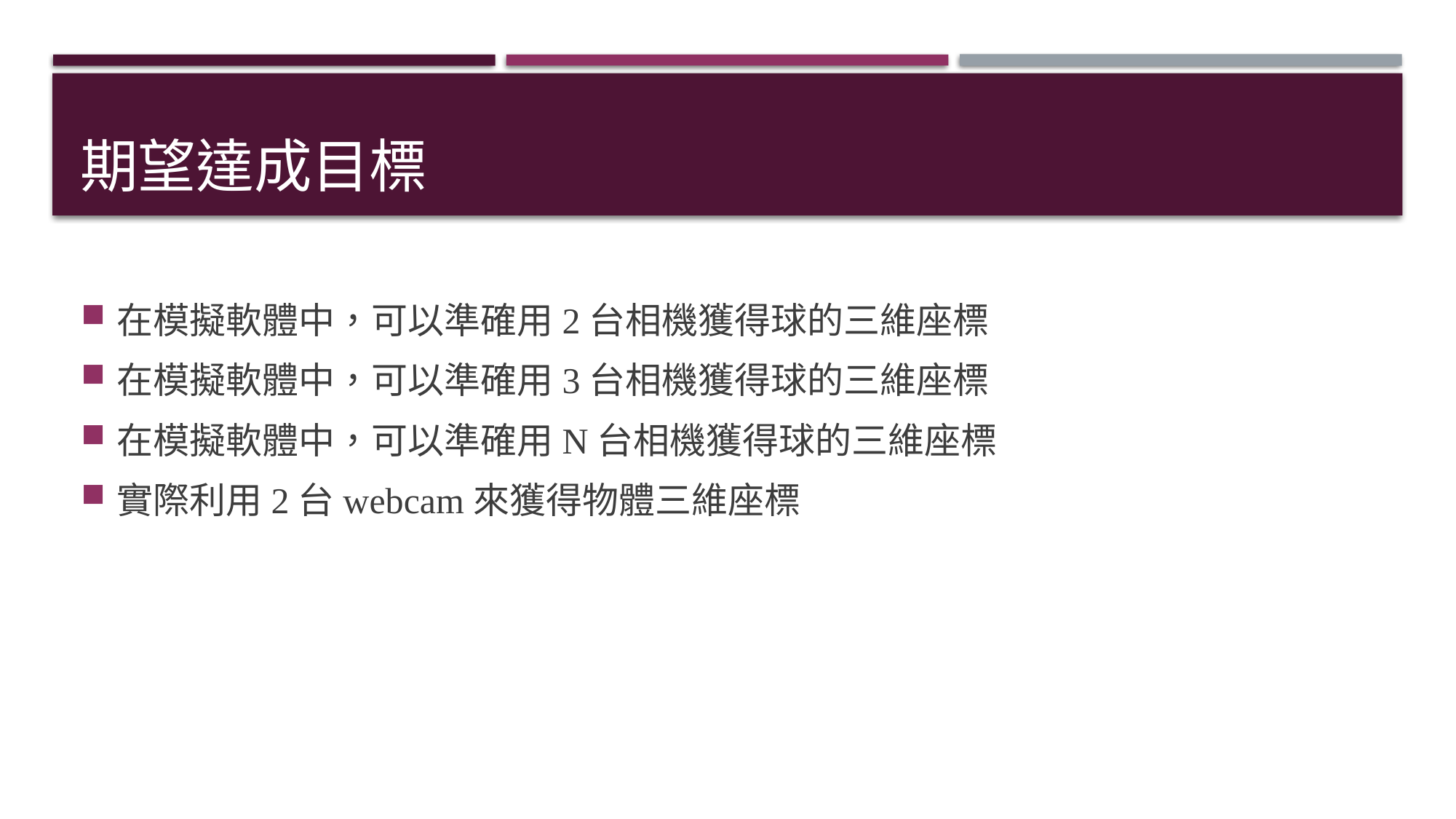

# 期望達成目標
在模擬軟體中，可以準確用2台相機獲得球的三維座標
在模擬軟體中，可以準確用3台相機獲得球的三維座標
在模擬軟體中，可以準確用N台相機獲得球的三維座標
實際利用2台webcam來獲得物體三維座標